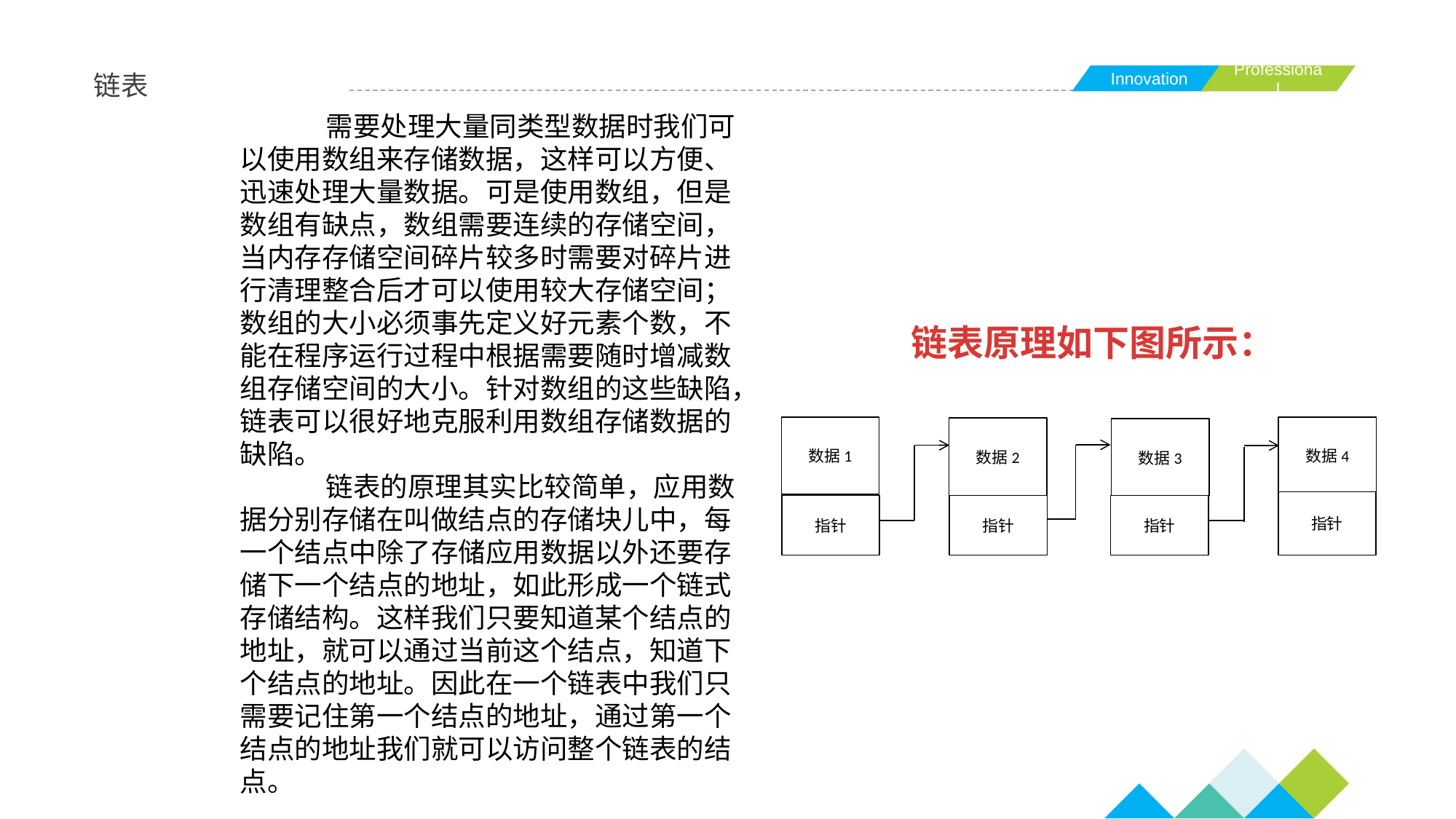

链表
需要处理大量同类型数据时我们可以使用数组来存储数据，这样可以方便、迅速处理大量数据。可是使用数组，但是数组有缺点，数组需要连续的存储空间，当内存存储空间碎片较多时需要对碎片进行清理整合后才可以使用较大存储空间；数组的大小必须事先定义好元素个数，不能在程序运行过程中根据需要随时增减数组存储空间的大小。针对数组的这些缺陷，链表可以很好地克服利用数组存储数据的缺陷。
链表的原理其实比较简单，应用数据分别存储在叫做结点的存储块儿中，每一个结点中除了存储应用数据以外还要存储下一个结点的地址，如此形成一个链式存储结构。这样我们只要知道某个结点的地址，就可以通过当前这个结点，知道下个结点的地址。因此在一个链表中我们只需要记住第一个结点的地址，通过第一个结点的地址我们就可以访问整个链表的结点。

链表原理如下图所示：
数据1
数据4
数据2
数据3
指针
指针
指针
指针